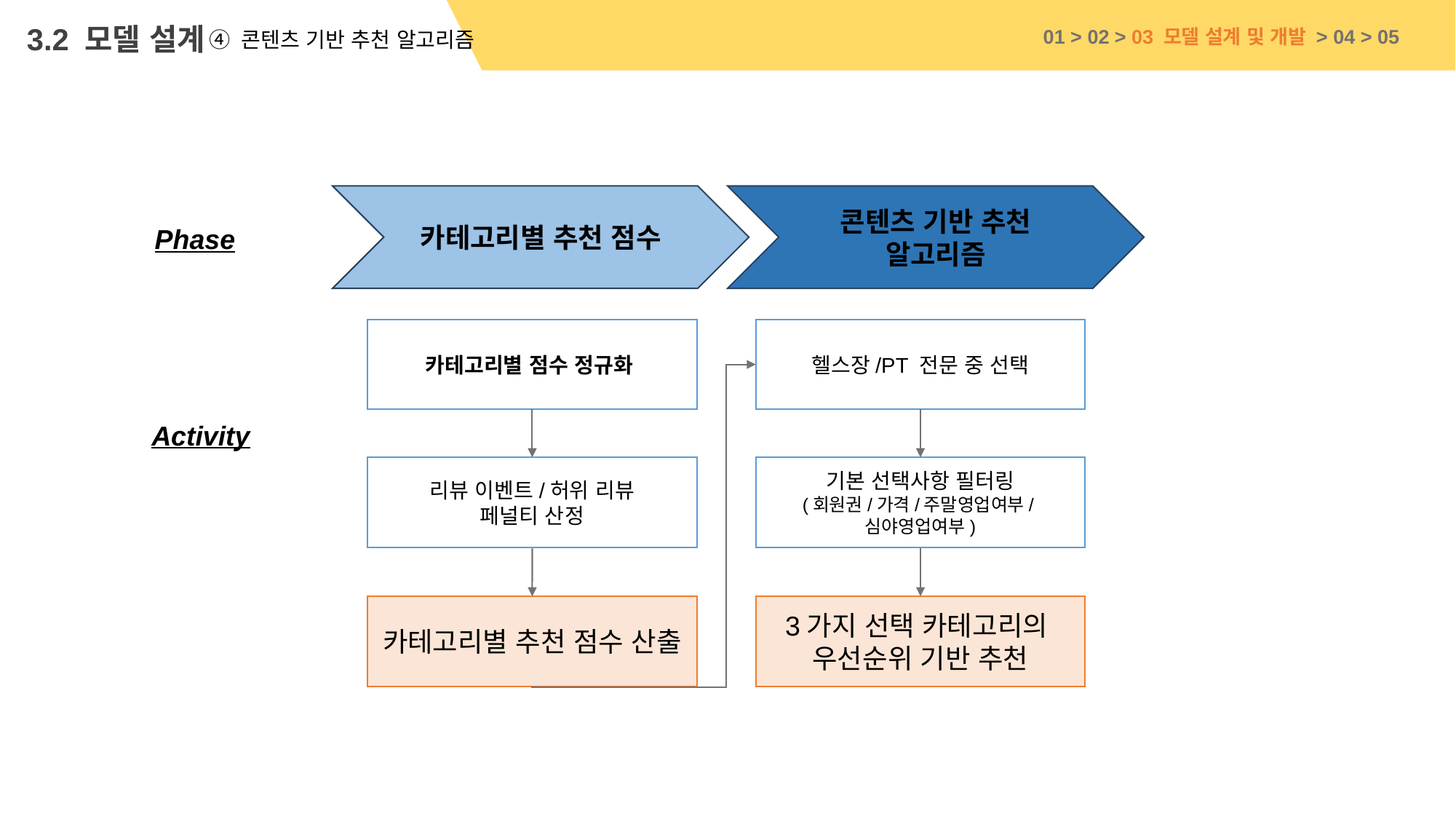

3.2 모델 설계
01 > 02 > 03 모델 설계 및 개발 > 04 > 05
④ 콘텐츠 기반 추천 알고리즘
카테고리별 추천 점수
콘텐츠 기반 추천 알고리즘
Phase
카테고리별 점수 정규화
헬스장/PT 전문 중 선택
Activity
리뷰 이벤트/허위 리뷰
페널티 산정
기본 선택사항 필터링
(회원권/가격/주말영업여부/심야영업여부)
카테고리별 추천 점수 산출
3가지 선택 카테고리의
우선순위 기반 추천